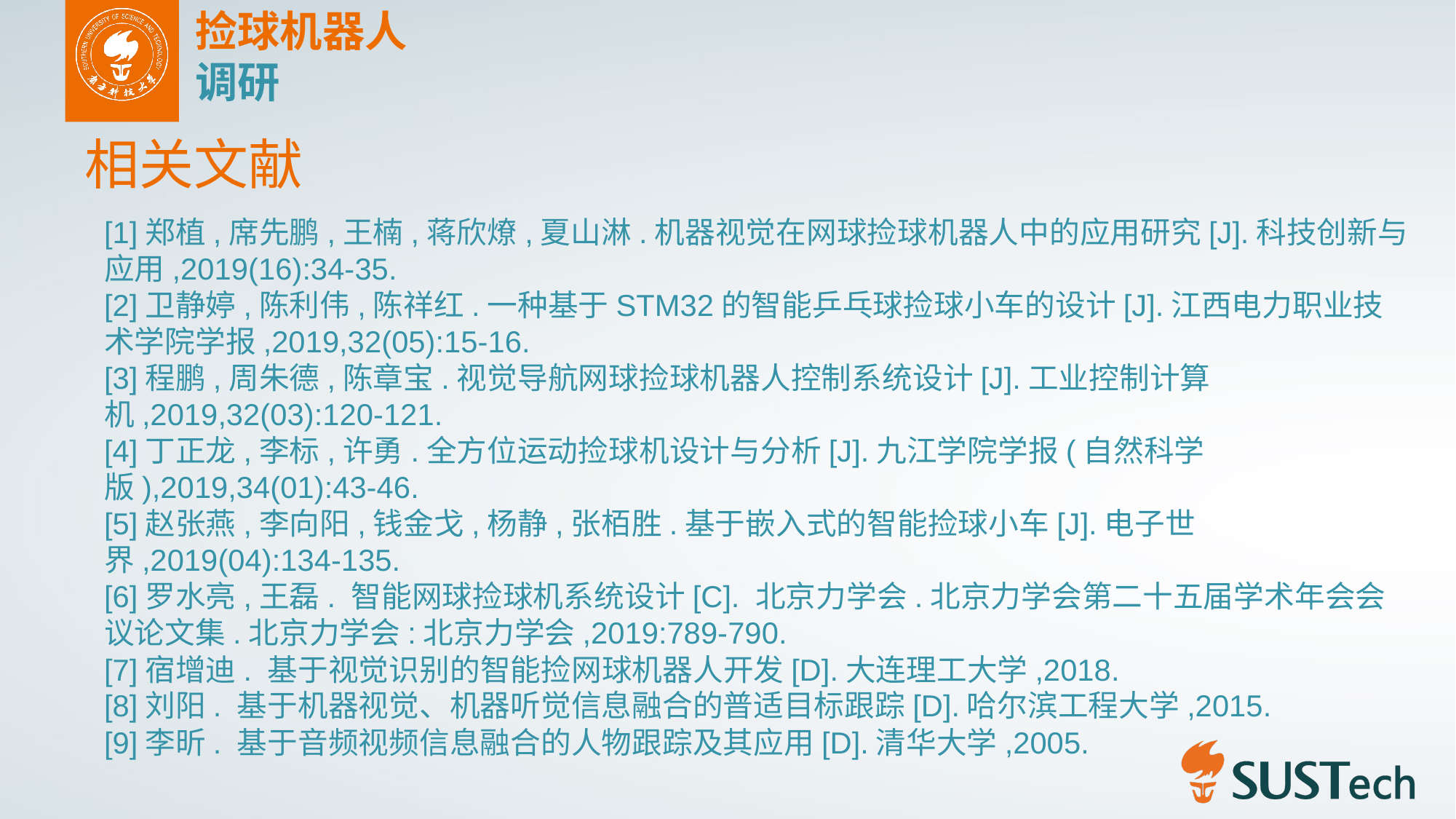

捡球机器人
调研
相关文献
[1]郑植,席先鹏,王楠,蒋欣燎,夏山淋.机器视觉在网球捡球机器人中的应用研究[J].科技创新与应用,2019(16):34-35.
[2]卫静婷,陈利伟,陈祥红.一种基于STM32的智能乒乓球捡球小车的设计[J].江西电力职业技术学院学报,2019,32(05):15-16.
[3]程鹏,周朱德,陈章宝.视觉导航网球捡球机器人控制系统设计[J].工业控制计算机,2019,32(03):120-121.
[4]丁正龙,李标,许勇.全方位运动捡球机设计与分析[J].九江学院学报(自然科学版),2019,34(01):43-46.
[5]赵张燕,李向阳,钱金戈,杨静,张栢胜.基于嵌入式的智能捡球小车[J].电子世界,2019(04):134-135.
[6]罗水亮,王磊. 智能网球捡球机系统设计[C]. 北京力学会.北京力学会第二十五届学术年会会议论文集.北京力学会:北京力学会,2019:789-790.
[7]宿增迪. 基于视觉识别的智能捡网球机器人开发[D].大连理工大学,2018.
[8]刘阳. 基于机器视觉、机器听觉信息融合的普适目标跟踪[D].哈尔滨工程大学,2015.
[9]李昕. 基于音频视频信息融合的人物跟踪及其应用[D].清华大学,2005.